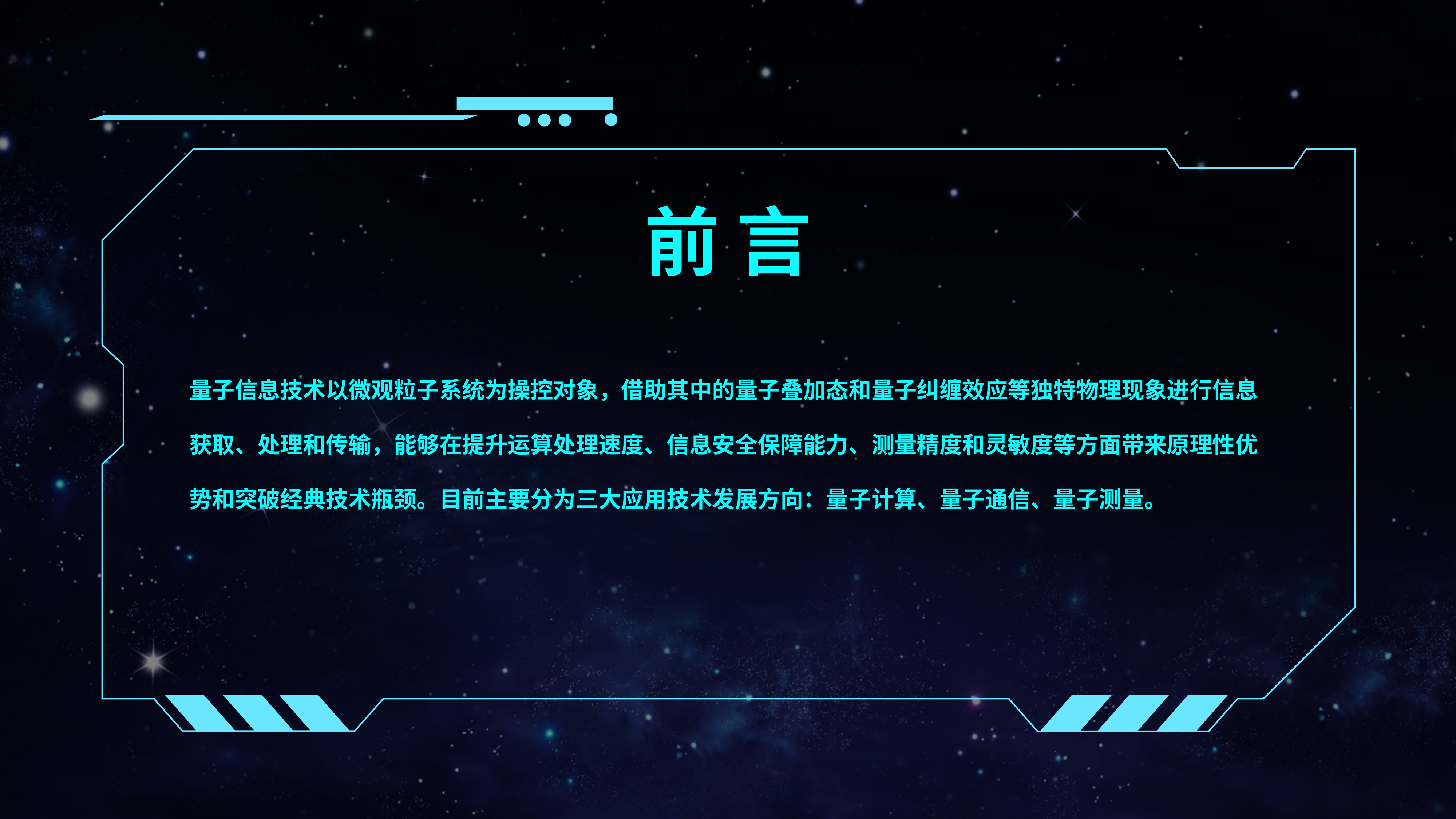

前 言
量子信息技术以微观粒子系统为操控对象，借助其中的量子叠加态和量子纠缠效应等独特物理现象进行信息获取、处理和传输，能够在提升运算处理速度、信息安全保障能力、测量精度和灵敏度等方面带来原理性优势和突破经典技术瓶颈。目前主要分为三大应用技术发展方向：量子计算、量子通信、量子测量。